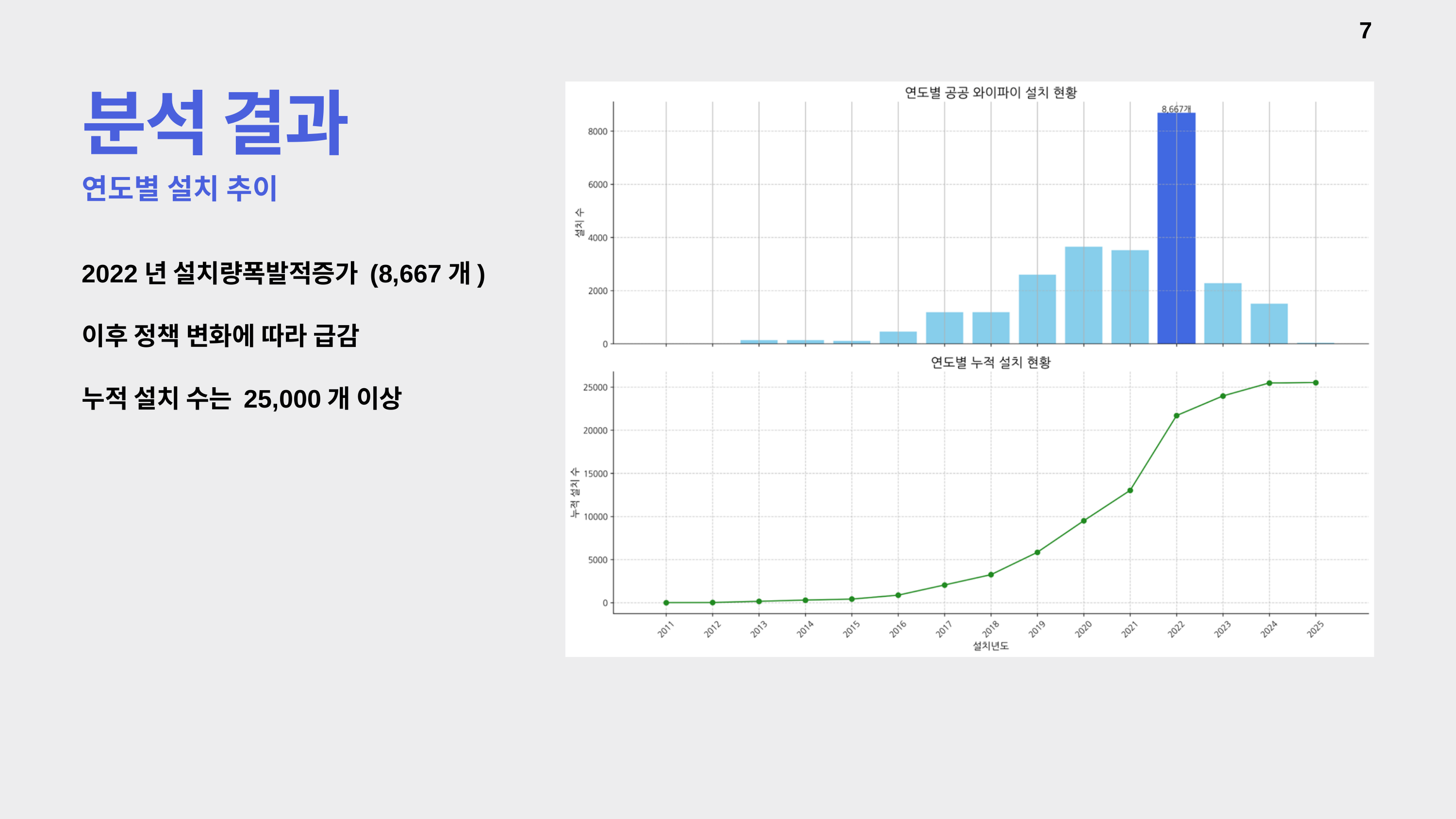

7

분석 결과
연도별 설치 추이
2022년 설치량폭발적증가 (8,667개)
이후 정책 변화에 따라 급감
누적 설치 수는 25,000개 이상